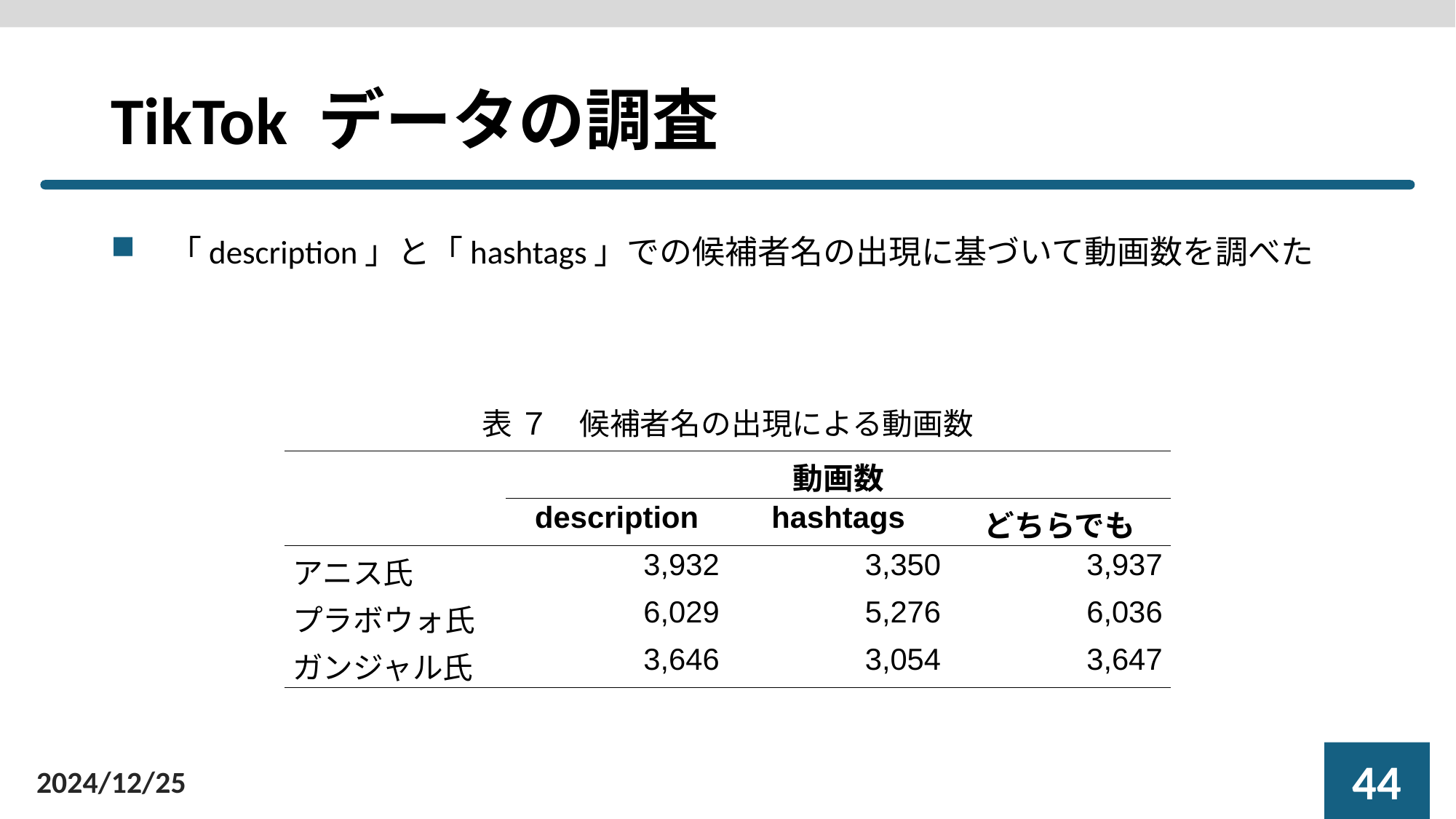

# TikTok データの調査

「description」と「hashtags」での候補者名の出現に基づいて動画数を調べた
表 ７　候補者名の出現による動画数
|  | 動画数 |  |  |
| --- | --- | --- | --- |
|  | description | hashtags | どちらでも |
| アニス氏 | 3,932 | 3,350 | 3,937 |
| プラボウォ氏 | 6,029 | 5,276 | 6,036 |
| ガンジャル氏 | 3,646 | 3,054 | 3,647 |
44
2024/12/25